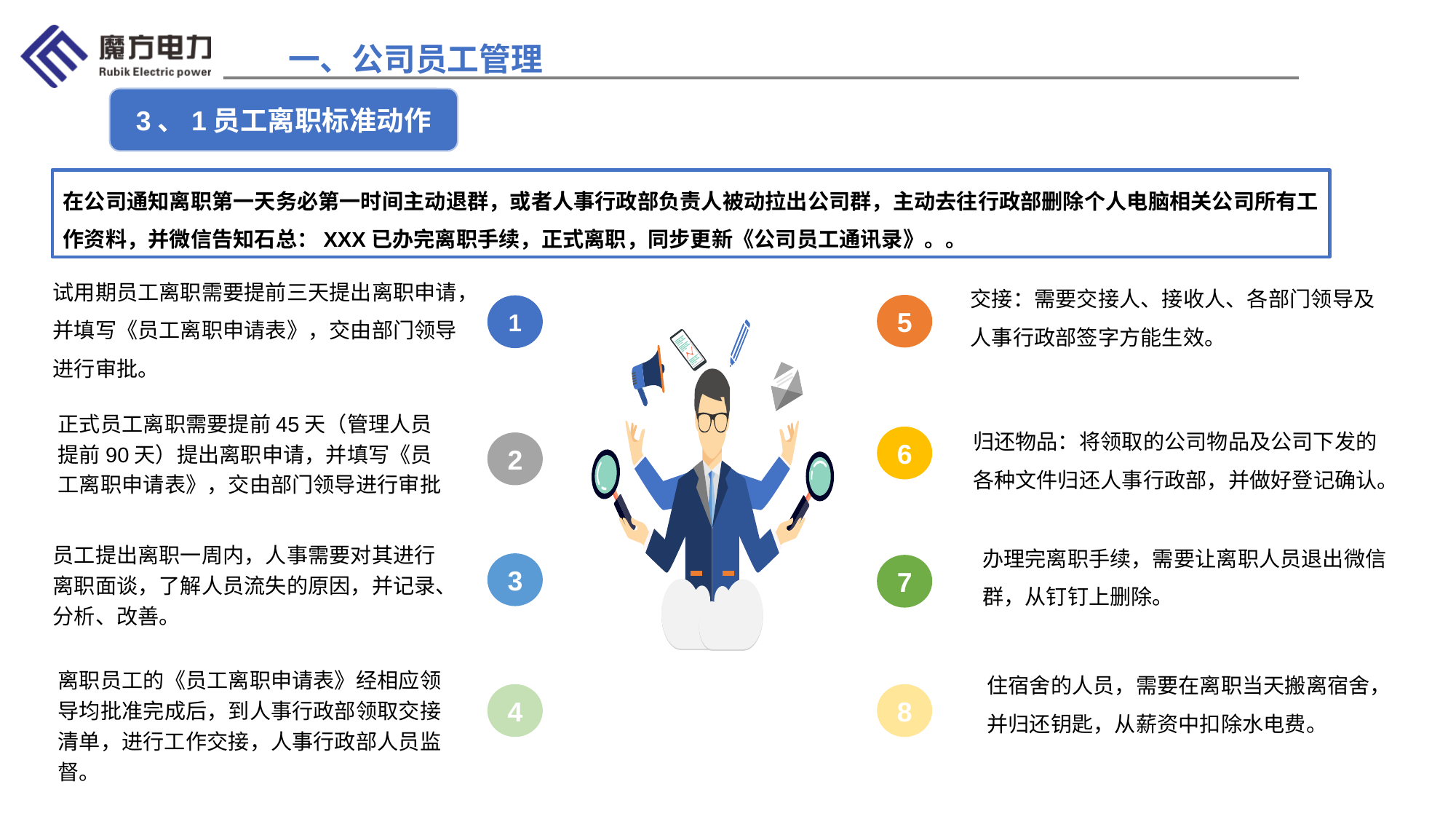

一、公司员工管理
3、1员工离职标准动作

在公司通知离职第一天务必第一时间主动退群，或者人事行政部负责人被动拉出公司群，主动去往行政部删除个人电脑相关公司所有工作资料，并微信告知石总：XXX已办完离职手续，正式离职，同步更新《公司员工通讯录》。。
试用期员工离职需要提前三天提出离职申请，
并填写《员工离职申请表》，交由部门领导
进行审批。
1
正式员工离职需要提前45天（管理人员提前90天）提出离职申请，并填写《员工离职申请表》，交由部门领导进行审批

2
3
5
6

7
交接：需要交接人、接收人、各部门领导及
人事行政部签字方能生效。

归还物品：将领取的公司物品及公司下发的
各种文件归还人事行政部，并做好登记确认。
办理完离职手续，需要让离职人员退出微信
群，从钉钉上删除。
员工提出离职一周内，人事需要对其进行离职面谈，了解人员流失的原因，并记录、分析、改善。
住宿舍的人员，需要在离职当天搬离宿舍，
并归还钥匙，从薪资中扣除水电费。
离职员工的《员工离职申请表》经相应领导均批准完成后，到人事行政部领取交接清单，进行工作交接，人事行政部人员监督。
8
4